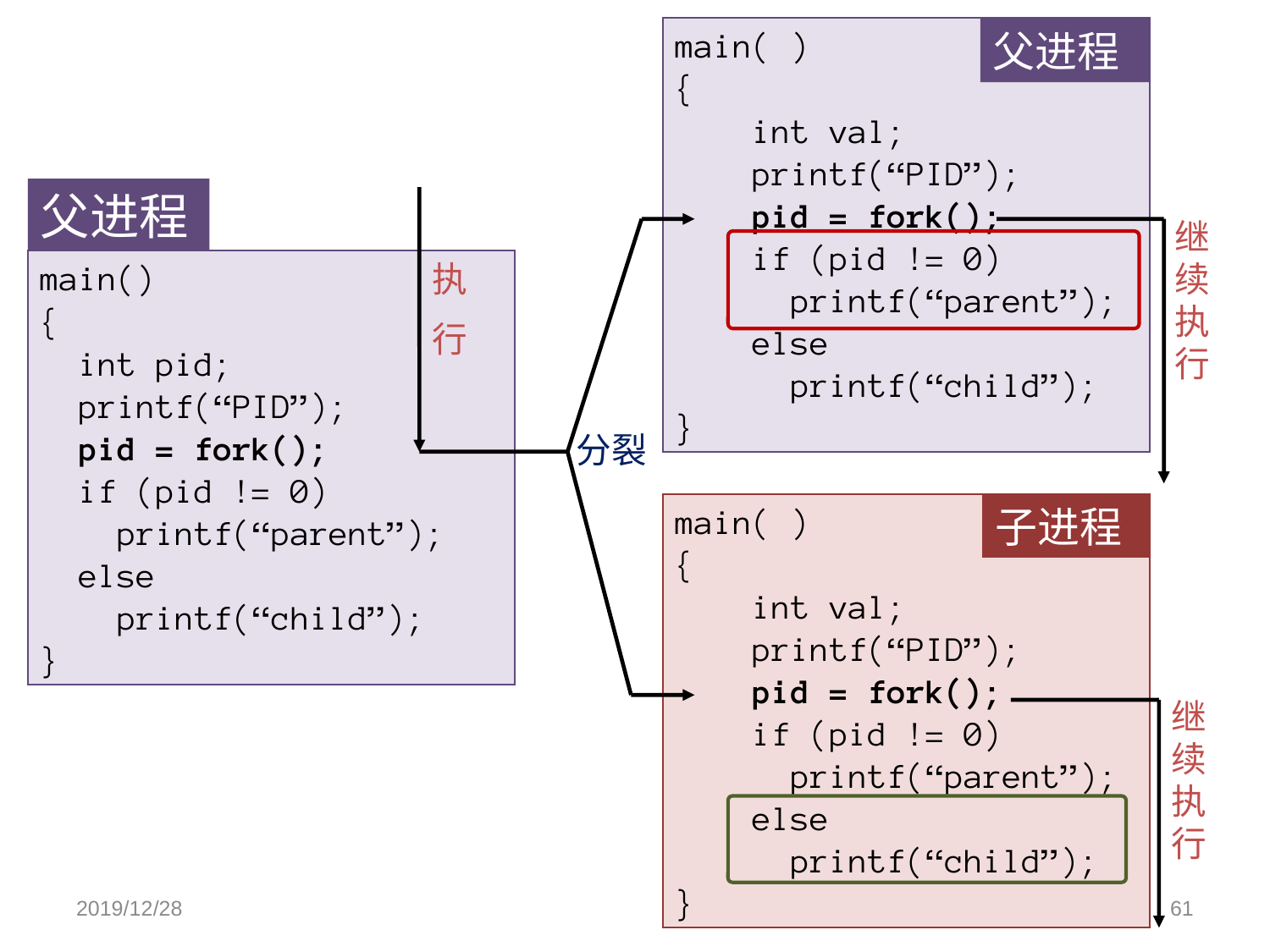

main( )
{
    int val;
    printf(“PID”);
    pid = fork();
    if (pid != 0)
      printf(“parent”);
    else
      printf(“child”);
}
父进程
父进程

执
行
继续执行

分裂

main()
{
  int pid;
  printf(“PID”);
  pid = fork();
  if (pid != 0)
    printf(“parent”);
  else
    printf(“child”);
}
main( )
{
    int val;
    printf(“PID”);
    pid = fork();
    if (pid != 0)
      printf(“parent”);
    else
      printf(“child”);
}
子进程
继续执行

2019/12/28
61